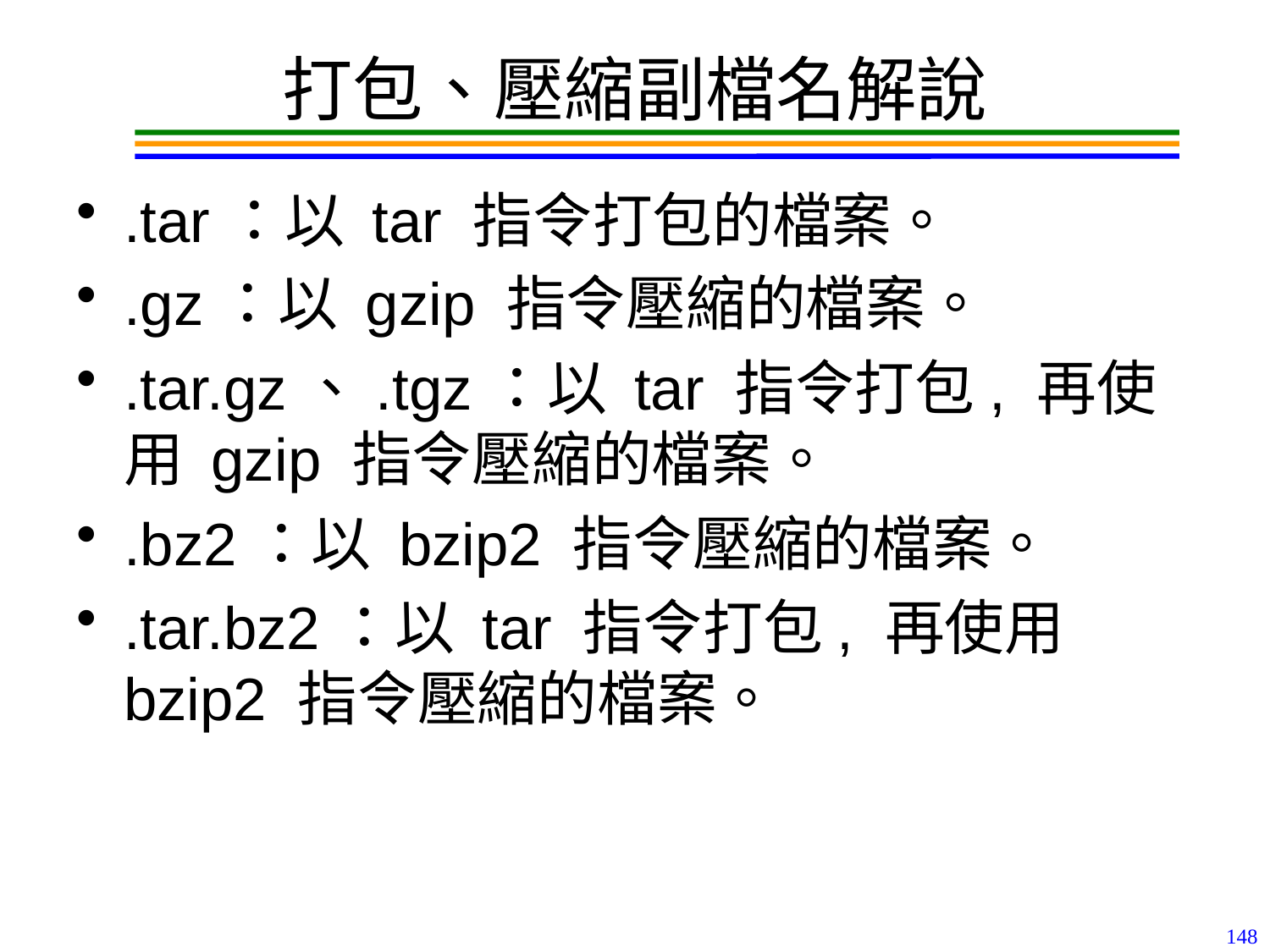

# 打包、壓縮副檔名解說
.tar：以 tar 指令打包的檔案。
.gz：以 gzip 指令壓縮的檔案。
.tar.gz、.tgz：以 tar 指令打包, 再使用 gzip 指令壓縮的檔案。
.bz2：以 bzip2 指令壓縮的檔案。
.tar.bz2：以 tar 指令打包, 再使用 bzip2 指令壓縮的檔案。

148